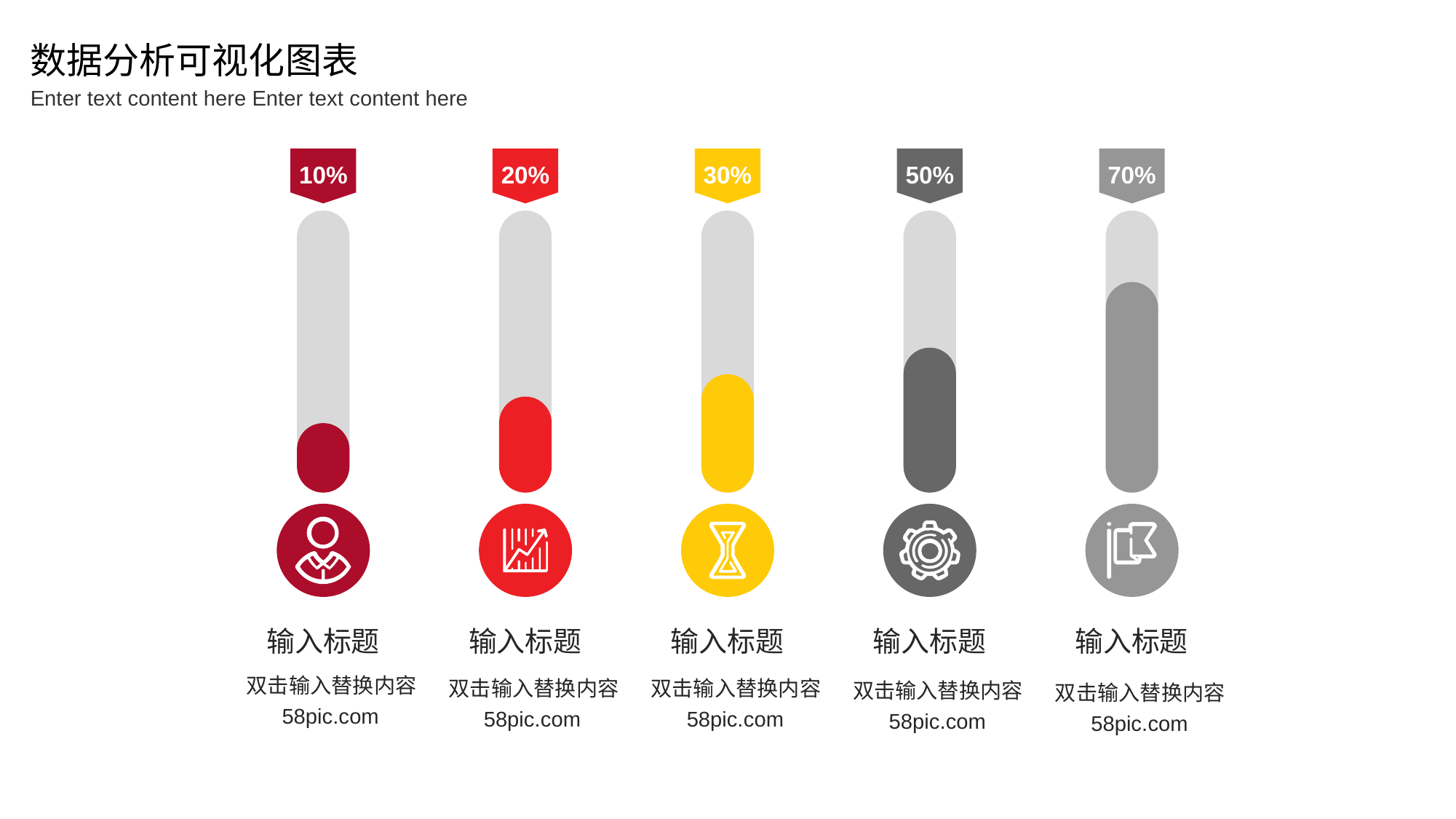

数据分析可视化图表
Enter text content here Enter text content here
10%

输入标题
双击输入替换内容58pic.com
20%

输入标题
双击输入替换内容58pic.com
30%

输入标题
双击输入替换内容58pic.com
50%

输入标题
双击输入替换内容58pic.com
70%

输入标题
双击输入替换内容58pic.com